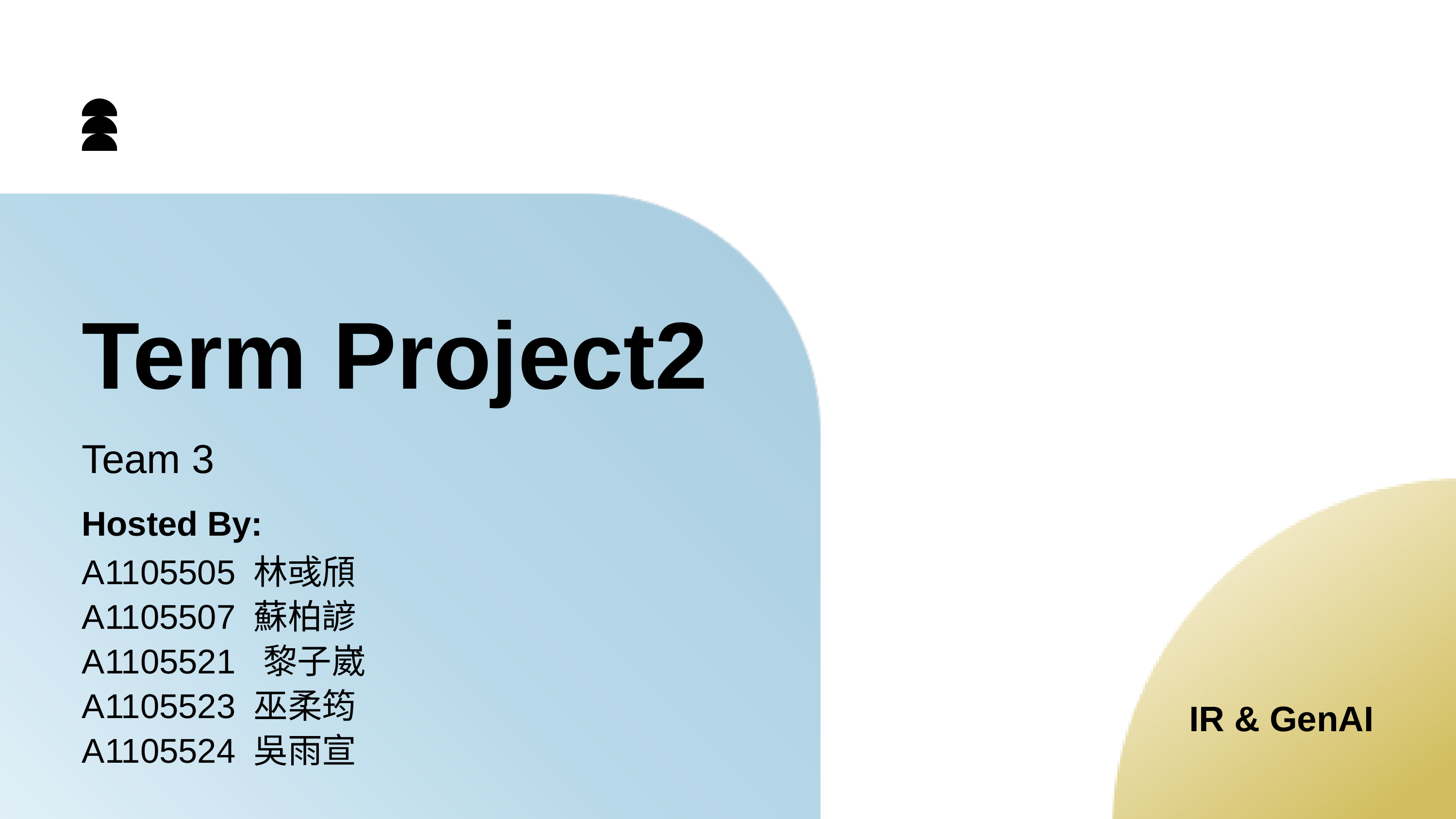

Term Project2
Team 3

Hosted By:
A1105505 林彧頎
A1105507 蘇柏諺
A1105521  黎子崴
A1105523 巫柔筠
A1105524 吳雨宣
IR & GenAI